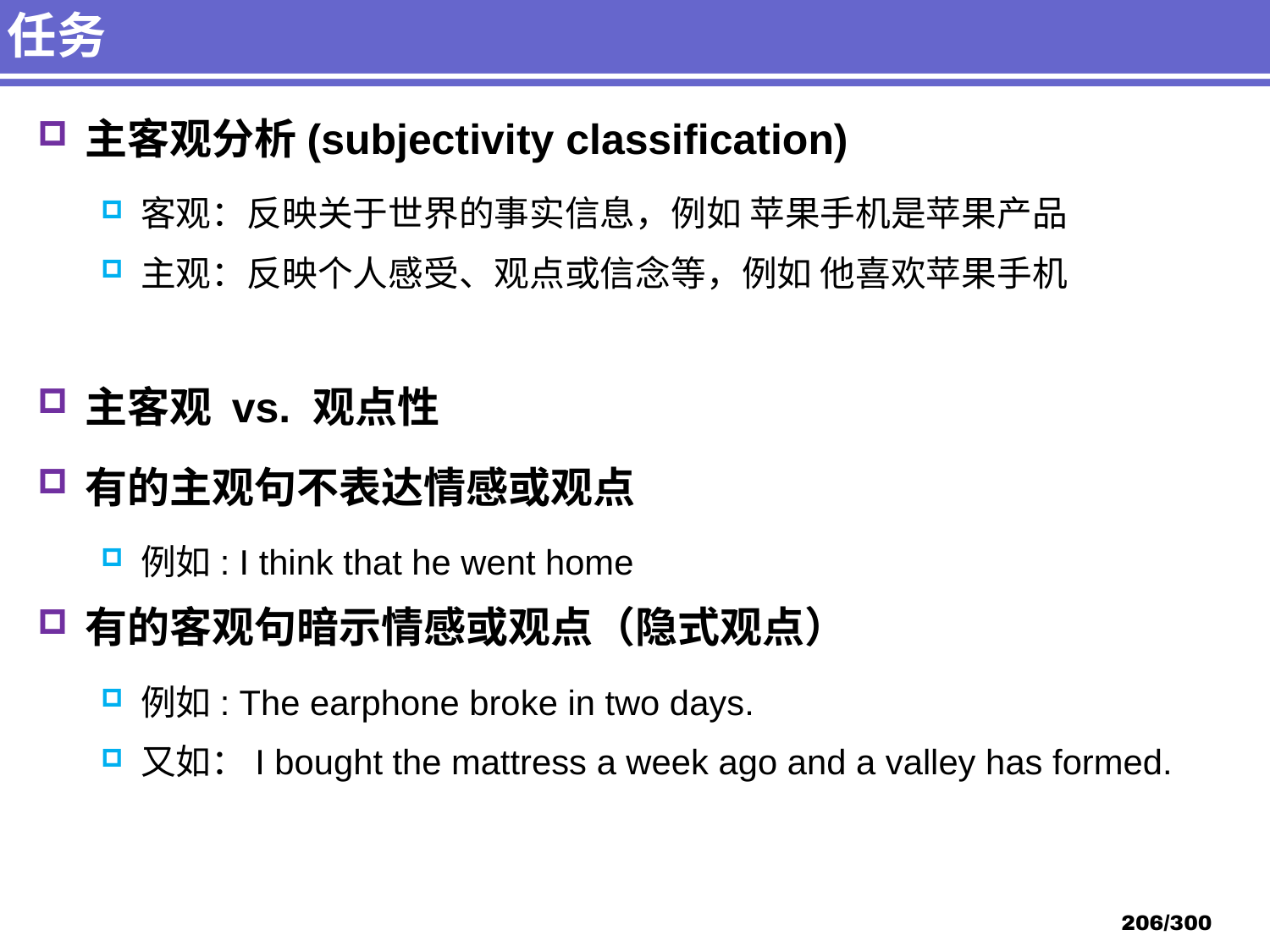

# 任务
主客观分析(subjectivity classification)
客观：反映关于世界的事实信息，例如 苹果手机是苹果产品
主观：反映个人感受、观点或信念等，例如 他喜欢苹果手机

主客观 vs. 观点性
有的主观句不表达情感或观点
例如: I think that he went home
有的客观句暗示情感或观点（隐式观点）
例如: The earphone broke in two days.
又如：I bought the mattress a week ago and a valley has formed.
206/300